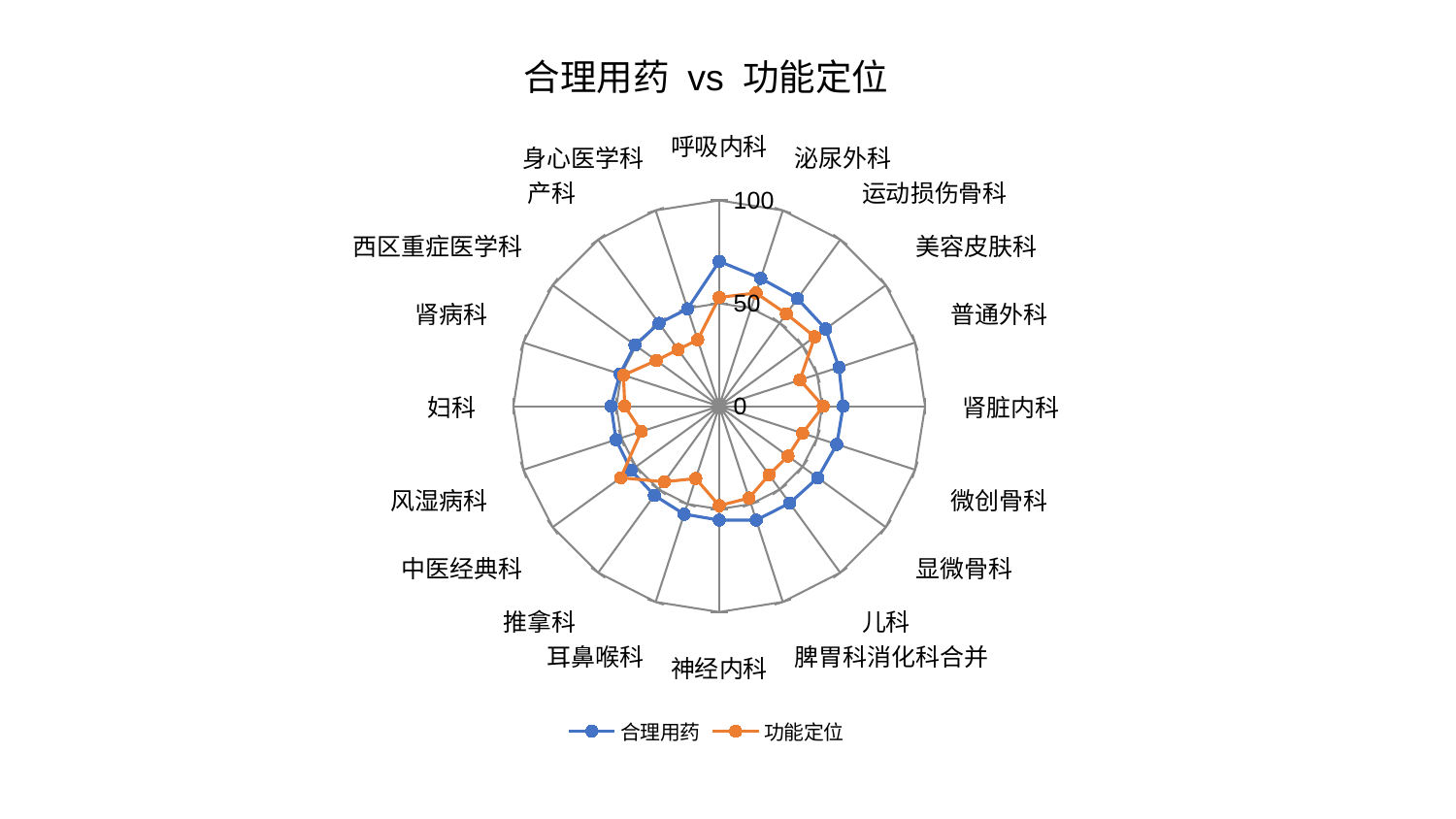

### Chart: 合理用药 vs 功能定位

| Category | 合理用药 | 功能定位 |
|---|---|---|
| 呼吸内科 | 70.39995189874375 | 52.84931114560647 |
| 泌尿外科 | 65.331000528944 | 57.82745949716887 |
| 运动损伤骨科 | 64.62614760711159 | 55.49157860727793 |
| 美容皮肤科 | 63.86985346157741 | 57.359214349920336 |
| 普通外科 | 61.12753090332298 | 41.22060058638936 |
| 肾脏内科 | 60.23074437603978 | 50.51799137981795 |
| 微创骨科 | 60.05357137392282 | 42.57327655922033 |
| 显微骨科 | 59.20423289293852 | 41.27701097883419 |
| 儿科 | 58.256711012788095 | 41.21108582990931 |
| 脾胃科消化科合并 | 58.19508136675486 | 46.93595581754781 |
| 神经内科 | 55.34681221707413 | 48.341200250295024 |
| 耳鼻喉科 | 55.177457349308156 | 36.97049108693036 |
| 推拿科 | 53.58476174164801 | 45.43634892580829 |
| 中医经典科 | 52.991415673234094 | 59.121112760223596 |
| 风湿病科 | 52.742657615701646 | 39.7847782651847 |
| 妇科 | 52.5208143782802 | 45.90520194433648 |
| 肾病科 | 50.72357209962596 | 48.91134598091021 |
| 西区重症医学科 | 50.61166503040873 | 37.791920219365025 |
| 产科 | 49.769520420039036 | 34.01927359074513 |
| 身心医学科 | 49.75184596335179 | 33.906582372431416 |
52